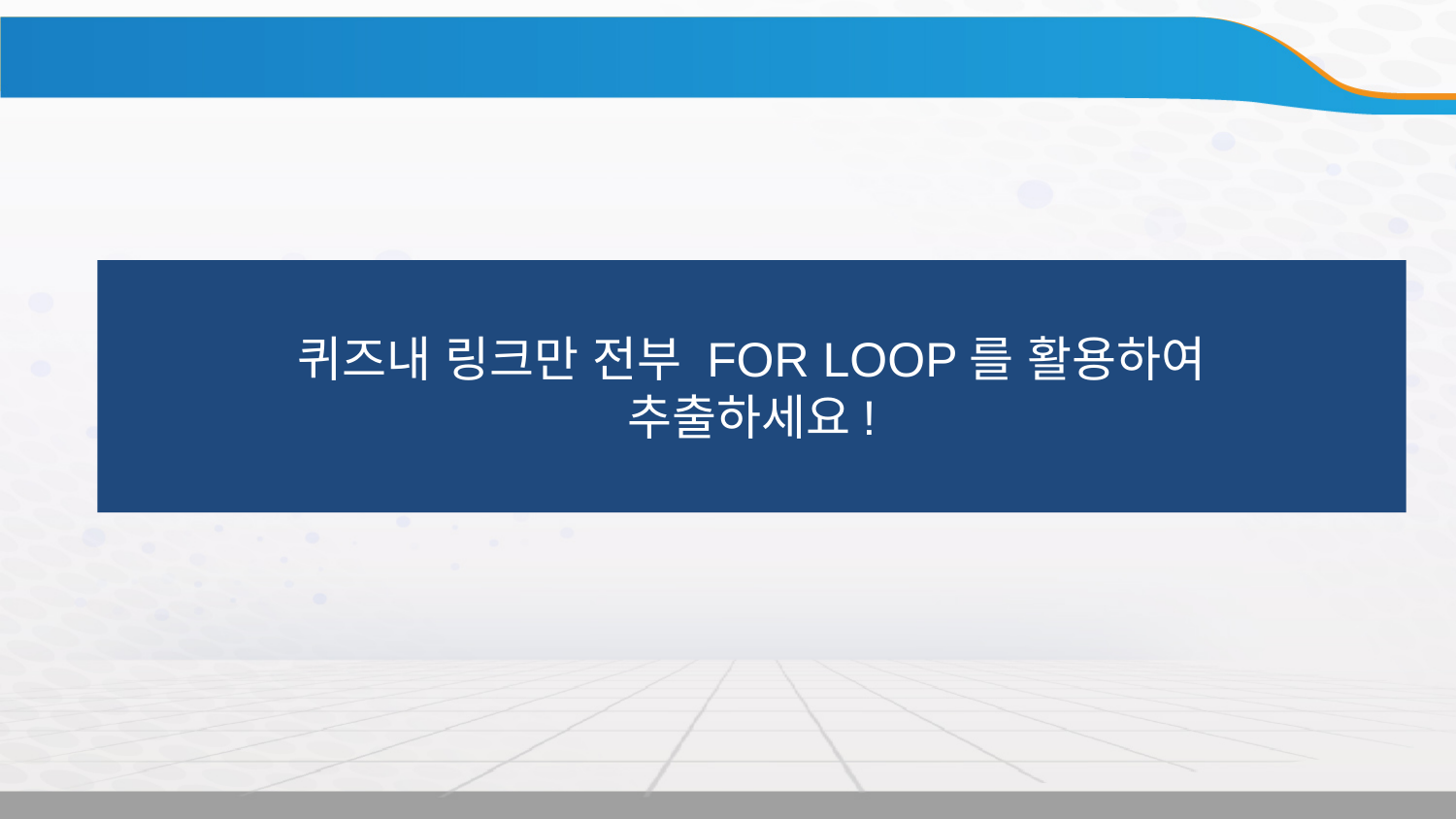

실습
퀴즈내 링크만 전부 FOR LOOP를 활용하여
추출하세요!